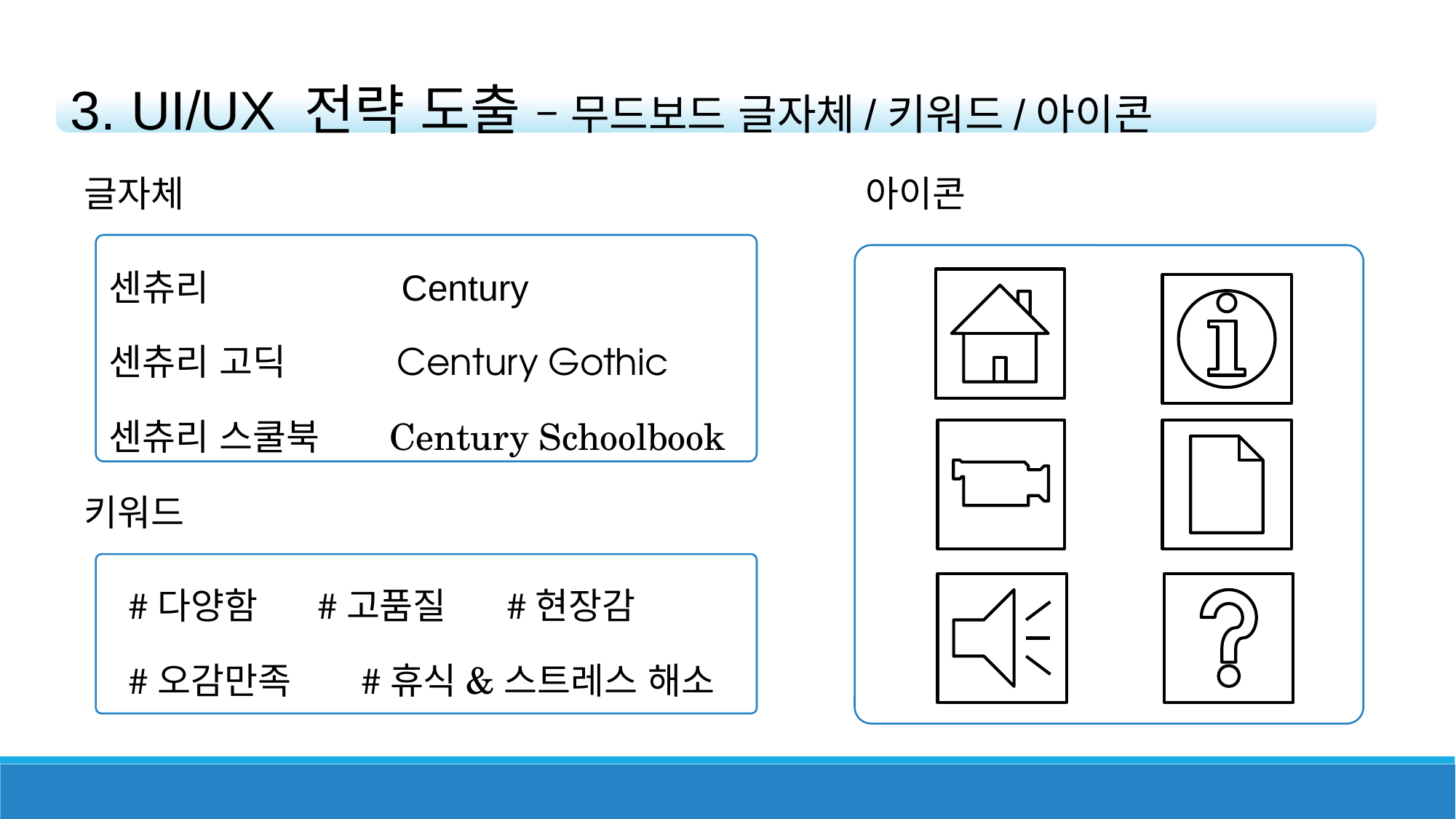

3. UI/UX 전략 도출 – 무드보드 글자체/키워드/아이콘
글자체
아이콘
센츄리                  Century
센츄리 고딕          Century Gothic
센츄리 스쿨북      Century Schoolbook

키워드
  #다양함     #고품질     #현장감
  #오감만족      #휴식&스트레스 해소